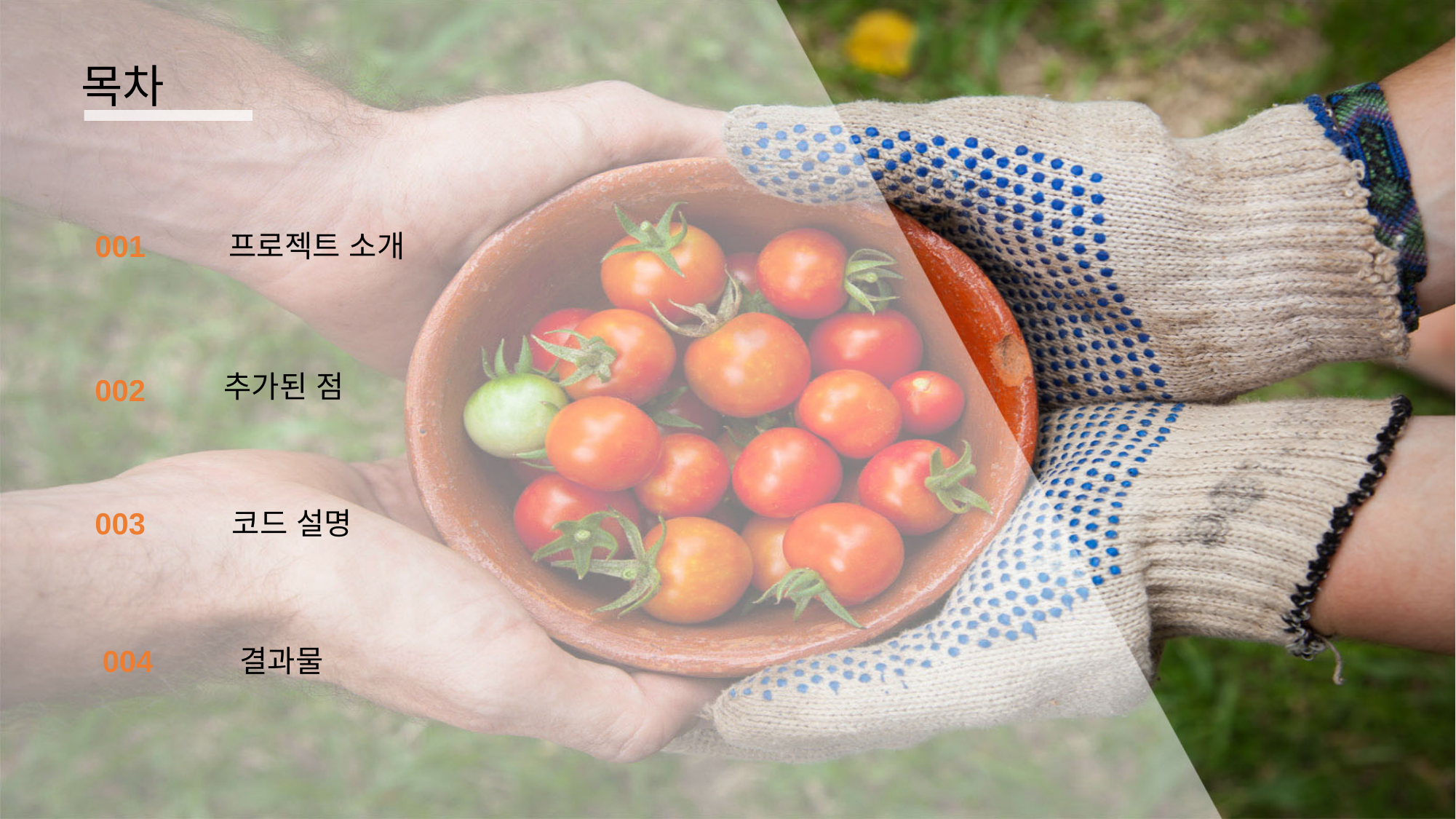

목차

001
프로젝트 소개
추가된 점
002
003
코드 설명
004
결과물